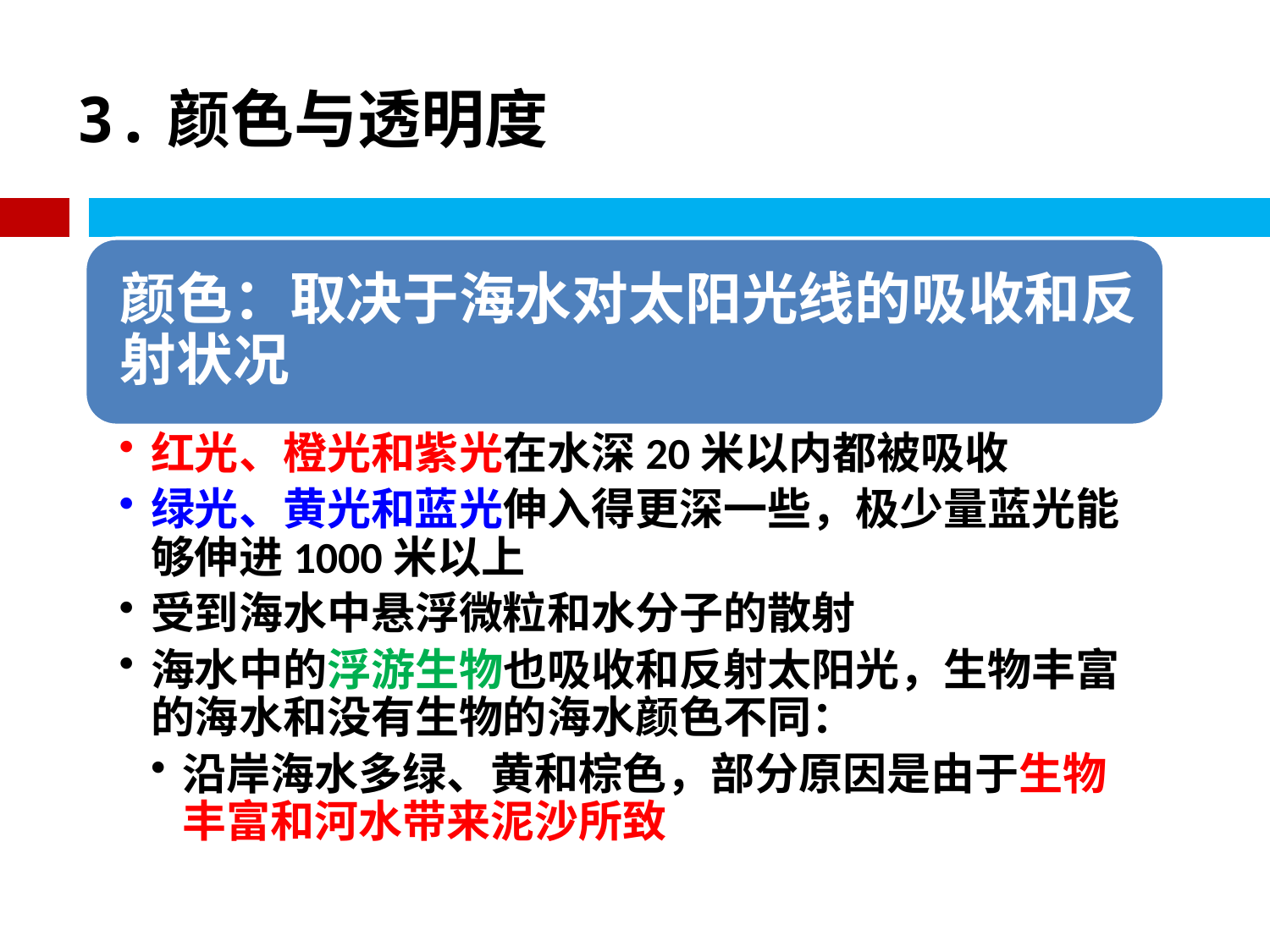

# 3.颜色与透明度
颜色：取决于海水对太阳光线的吸收和反射状况
红光、橙光和紫光在水深20米以内都被吸收
绿光、黄光和蓝光伸入得更深一些，极少量蓝光能够伸进1000米以上
受到海水中悬浮微粒和水分子的散射
海水中的浮游生物也吸收和反射太阳光，生物丰富的海水和没有生物的海水颜色不同：
沿岸海水多绿、黄和棕色，部分原因是由于生物丰富和河水带来泥沙所致